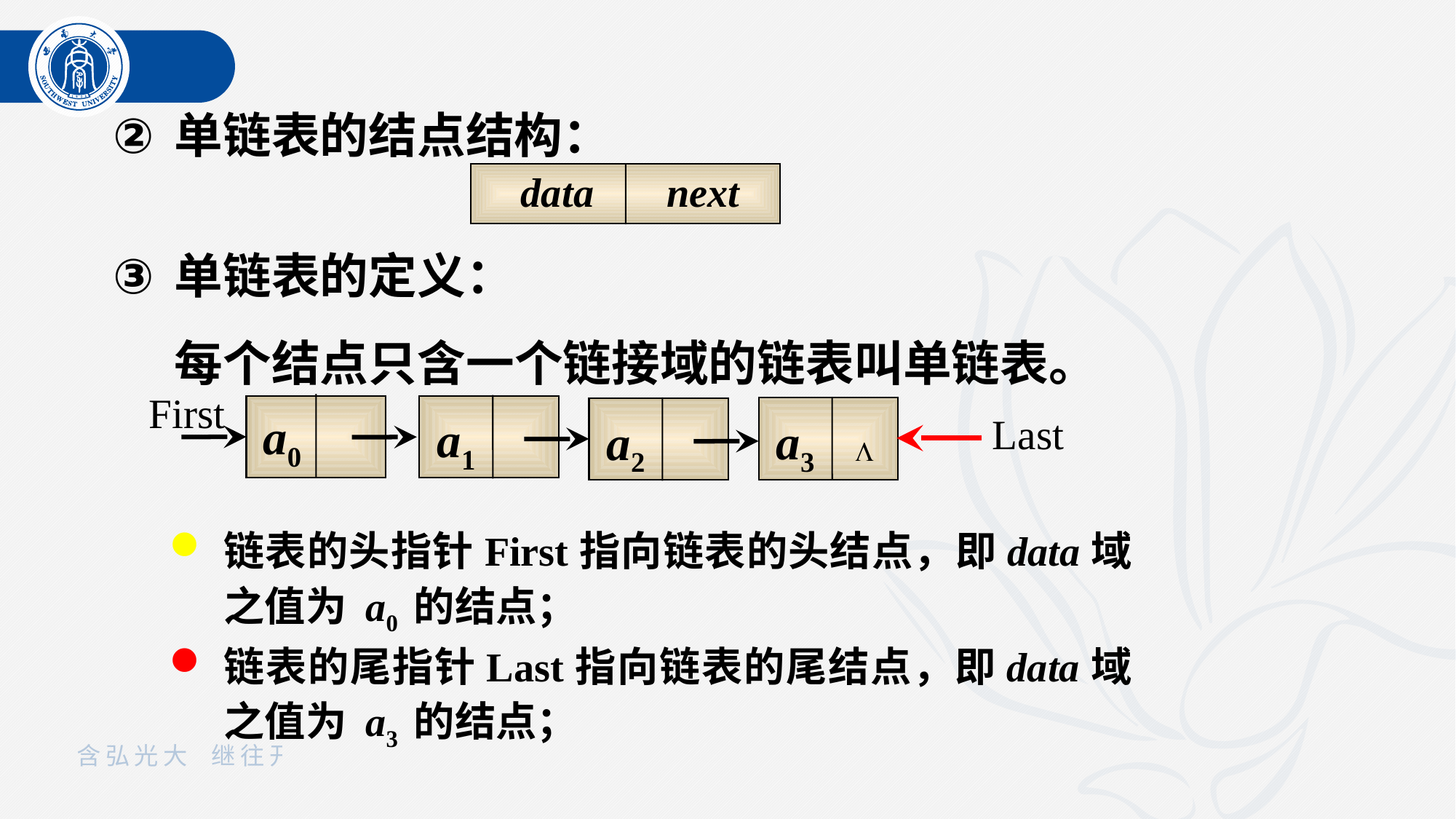

单链表的结点结构：

单链表的定义：
每个结点只含一个链接域的链表叫单链表。

data
next
First

a0

a1

a3
Λ

a2
Last
链表的头指针First指向链表的头结点，即data域之值为 a0 的结点；
链表的尾指针Last指向链表的尾结点，即data域之值为 a3 的结点；